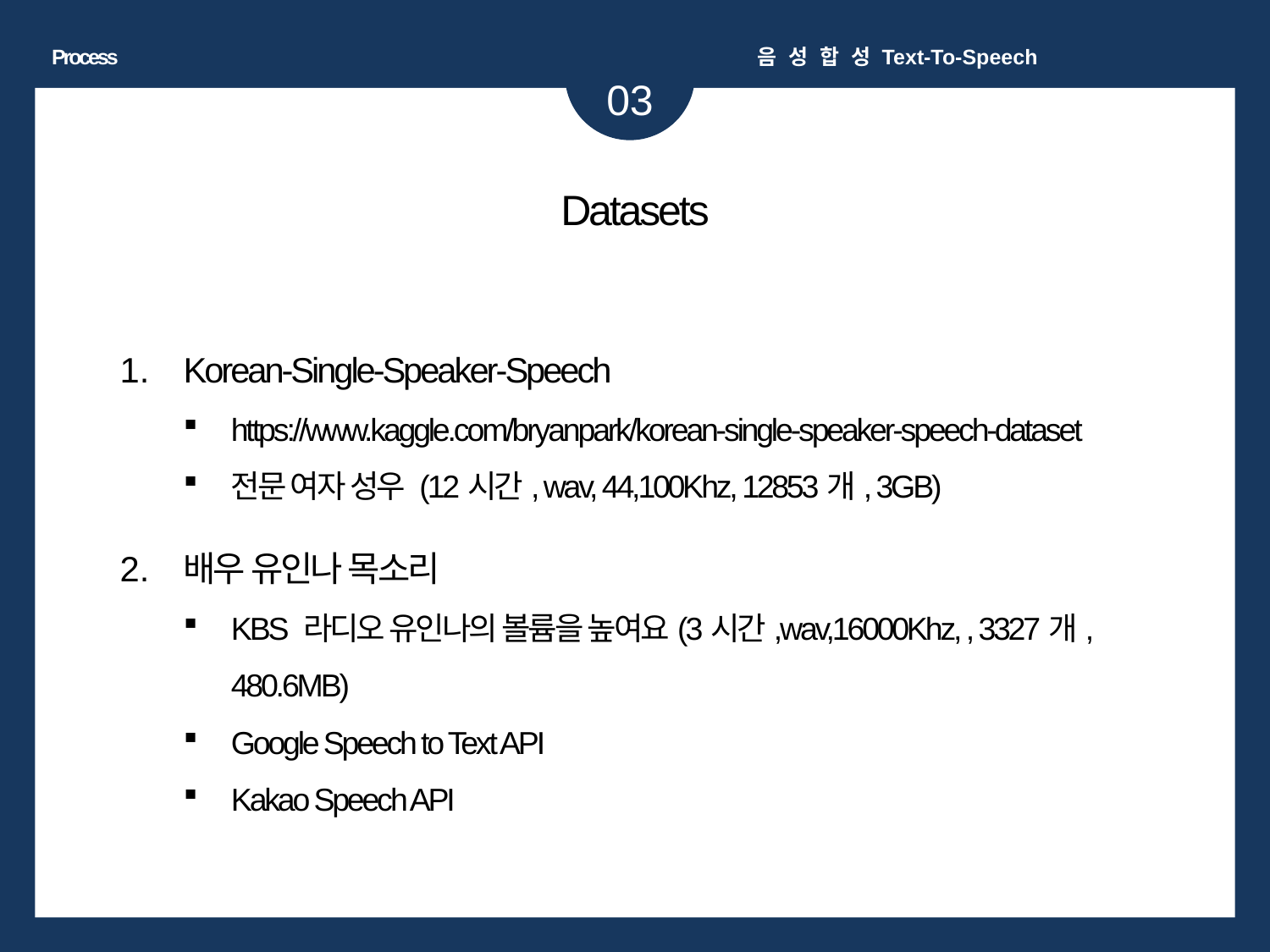

Process
음  성  합  성 Text-To-Speech
03

Datasets
Korean-Single-Speaker-Speech
https://www.kaggle.com/bryanpark/korean-single-speaker-speech-dataset
전문 여자 성우 (12시간, wav, 44,100Khz, 12853개, 3GB)
배우 유인나 목소리
KBS 라디오 유인나의 볼륨을 높여요(3시간,wav,16000Khz, , 3327개,  480.6MB)
Google Speech to Text API
Kakao Speech API